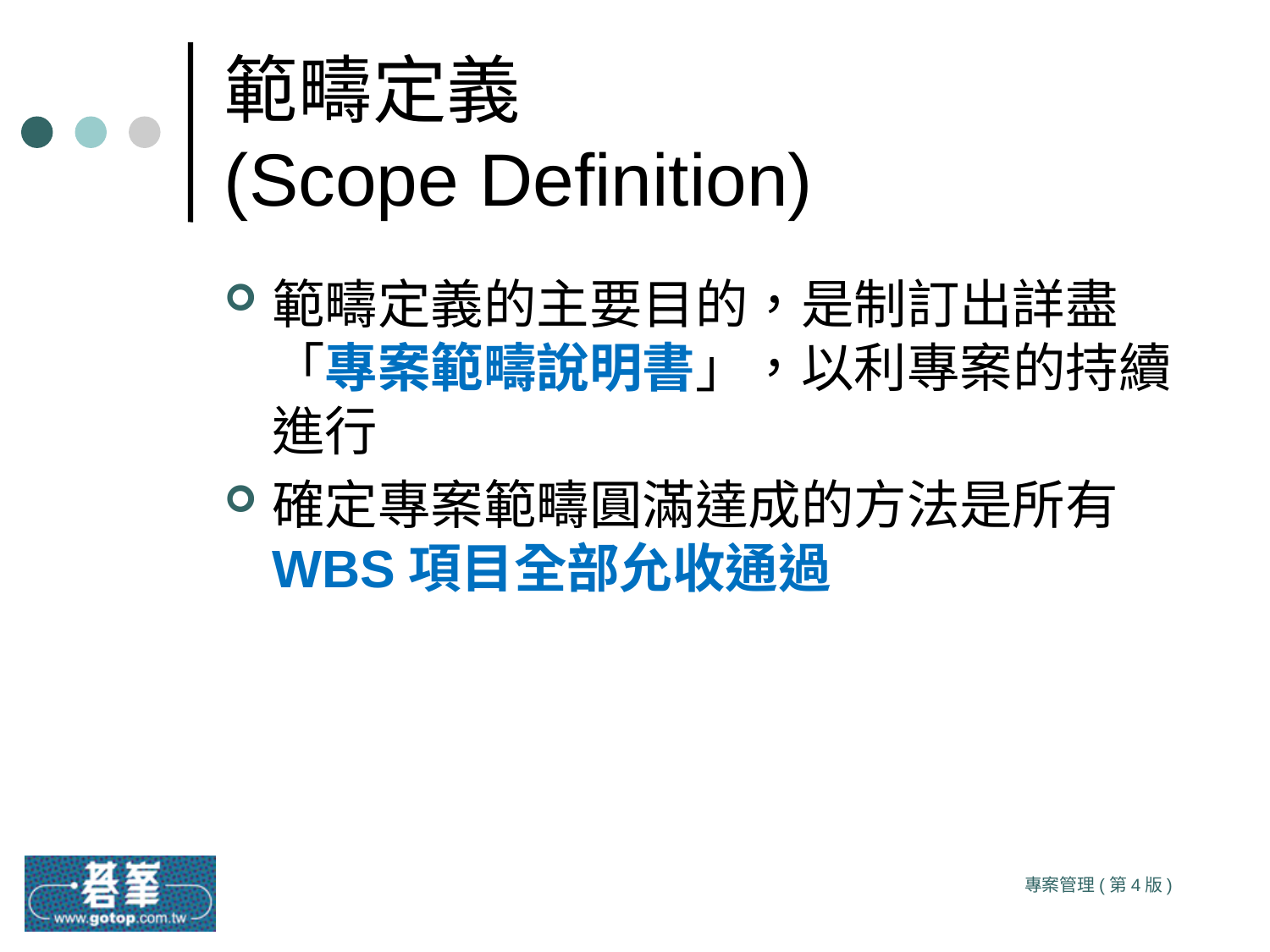

# 範疇定義 (Scope Definition)
範疇定義的主要目的，是制訂出詳盡「專案範疇說明書」，以利專案的持續進行
確定專案範疇圓滿達成的方法是所有WBS項目全部允收通過
專案管理(第4版)